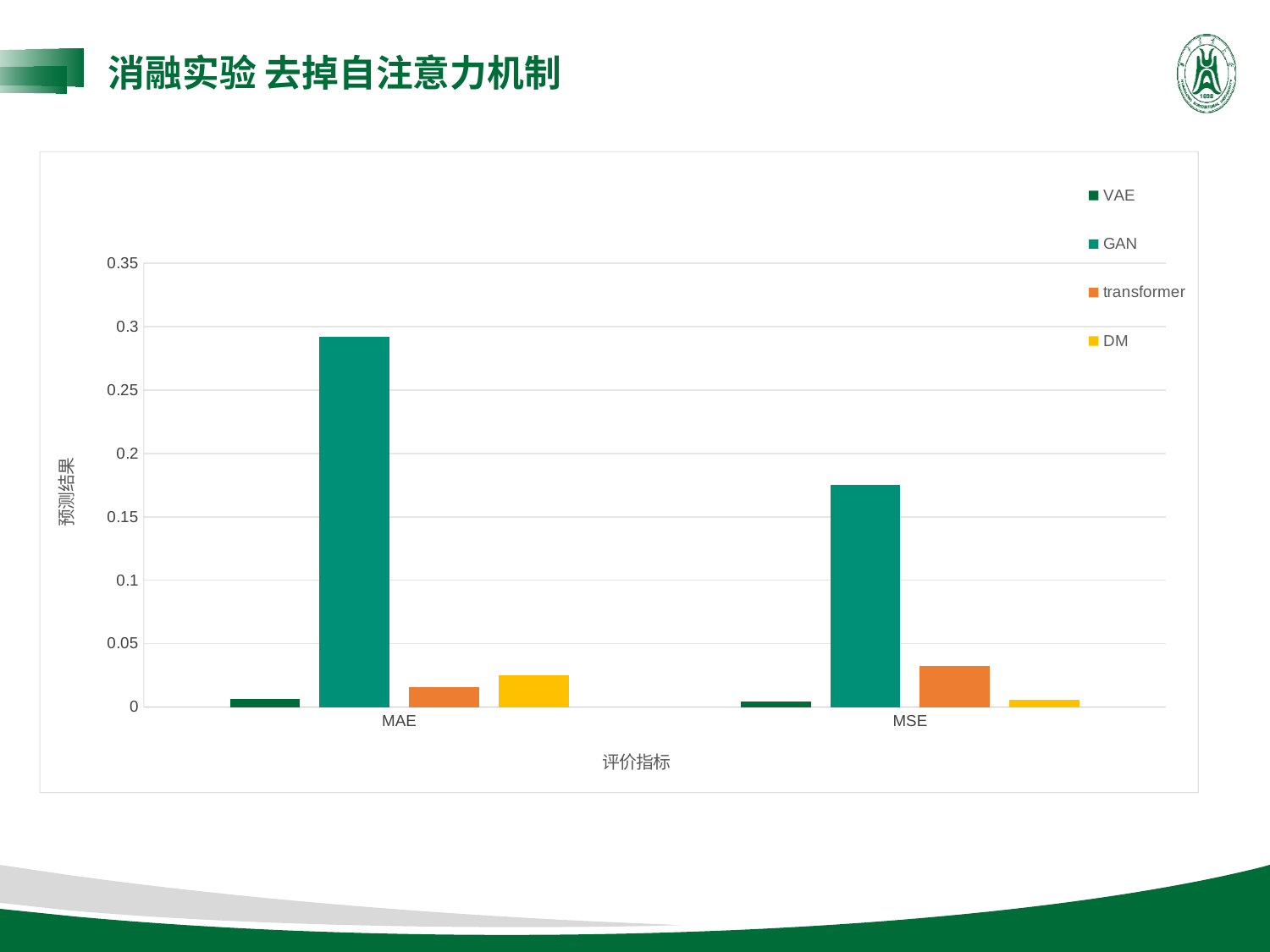

消融实验 去掉自注意力机制

### Chart

| Category | VAE | GAN | transformer | DM |
|---|---|---|---|---|
| MAE | 0.0067 | 0.292 | 0.01579 | 0.025 |
| MSE | 0.0047 | 0.1752 | 0.03225 | 0.0055 |
21